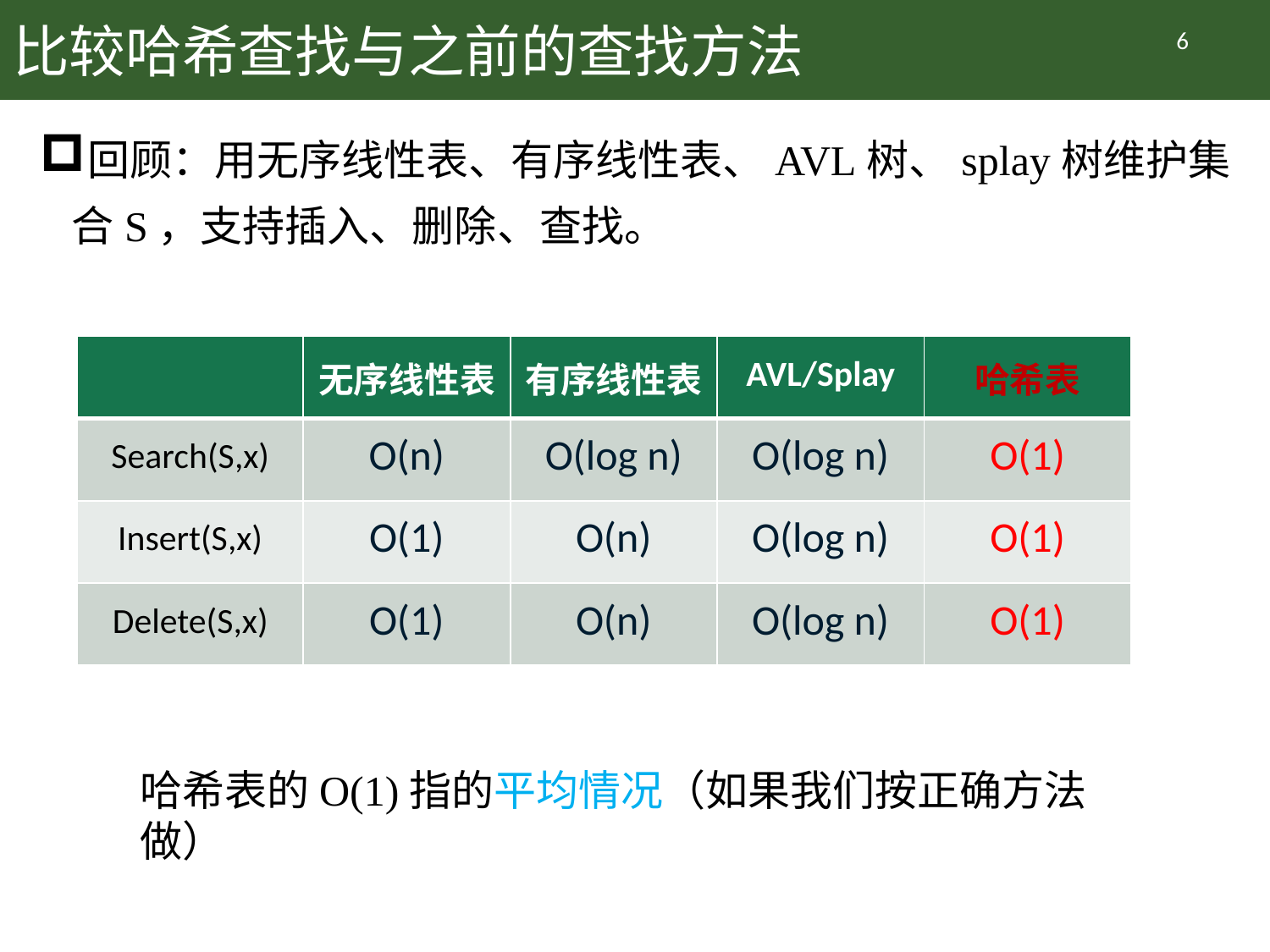

# 比较哈希查找与之前的查找方法
6
回顾：用无序线性表、有序线性表、AVL树、splay树维护集合S，支持插入、删除、查找。

|  | 无序线性表 | 有序线性表 | AVL/Splay | 哈希表 |
| --- | --- | --- | --- | --- |
| Search(S,x) | O(n) | O(log n) | O(log n) | O(1) |
| Insert(S,x) | O(1) | O(n) | O(log n) | O(1) |
| Delete(S,x) | O(1) | O(n) | O(log n) | O(1) |
哈希表的O(1)指的平均情况（如果我们按正确方法做）